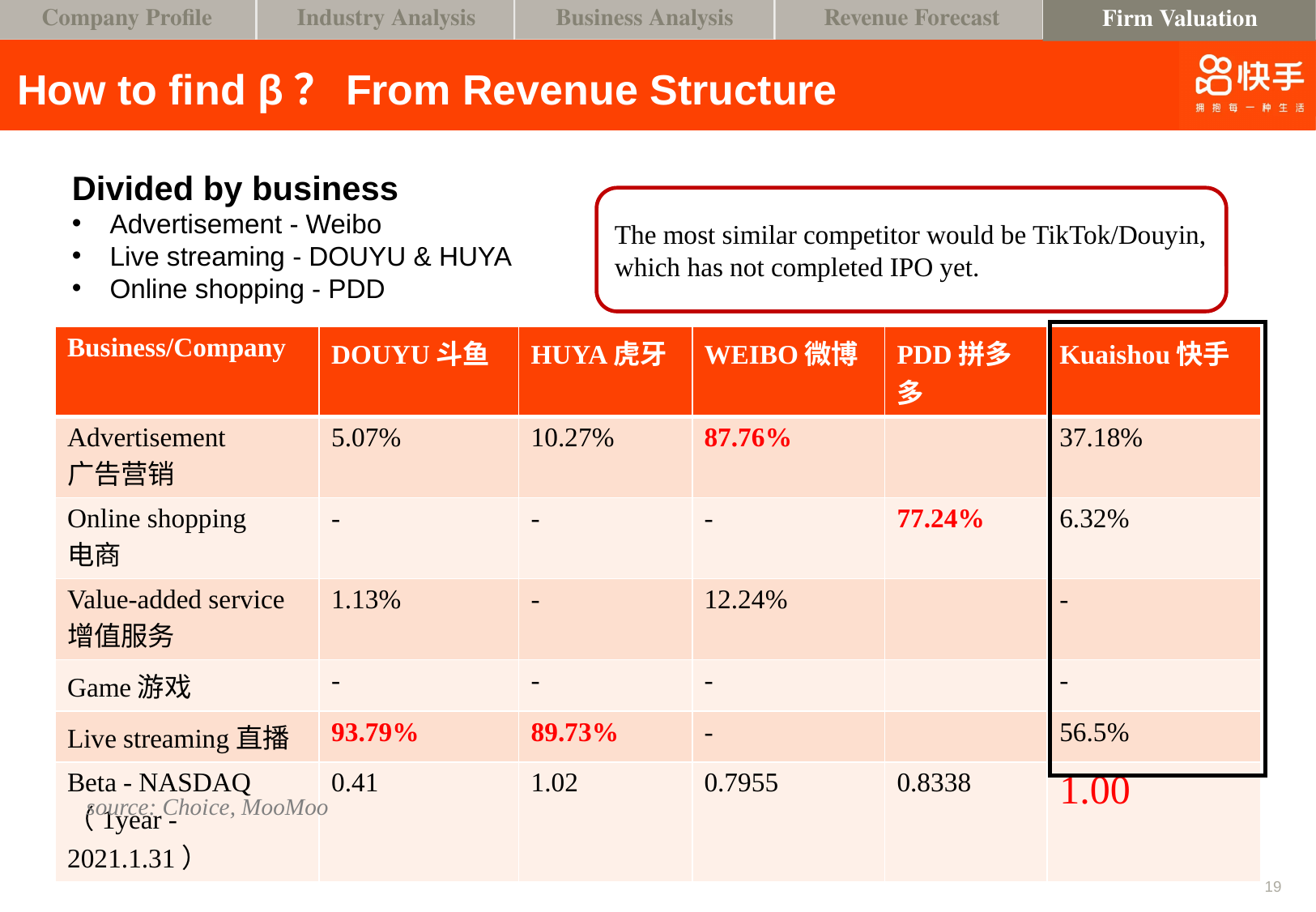

Business Analysis
Firm Valuation
Company Profile
Industry Analysis
Revenue Forecast
# How to find β？From Revenue Structure
Divided by business
Advertisement - Weibo
Live streaming - DOUYU & HUYA
Online shopping - PDD
The most similar competitor would be TikTok/Douyin, which has not completed IPO yet.

| Business/Company | DOUYU斗鱼 | HUYA虎牙 | WEIBO微博 | PDD拼多多 | Kuaishou快手 |
| --- | --- | --- | --- | --- | --- |
| Advertisement 广告营销 | 5.07% | 10.27% | 87.76% |  | 37.18% |
| Online shopping 电商 | - | - | - | 77.24% | 6.32% |
| Value-added service 增值服务 | 1.13% | - | 12.24% |  | - |
| Game游戏 | - | - | - |  | - |
| Live streaming直播 | 93.79% | 89.73% | - |  | 56.5% |
| Beta - NASDAQ （1year - 2021.1.31） | 0.41 | 1.02 | 0.7955 | 0.8338 | 1.00 |
source: Choice, MooMoo